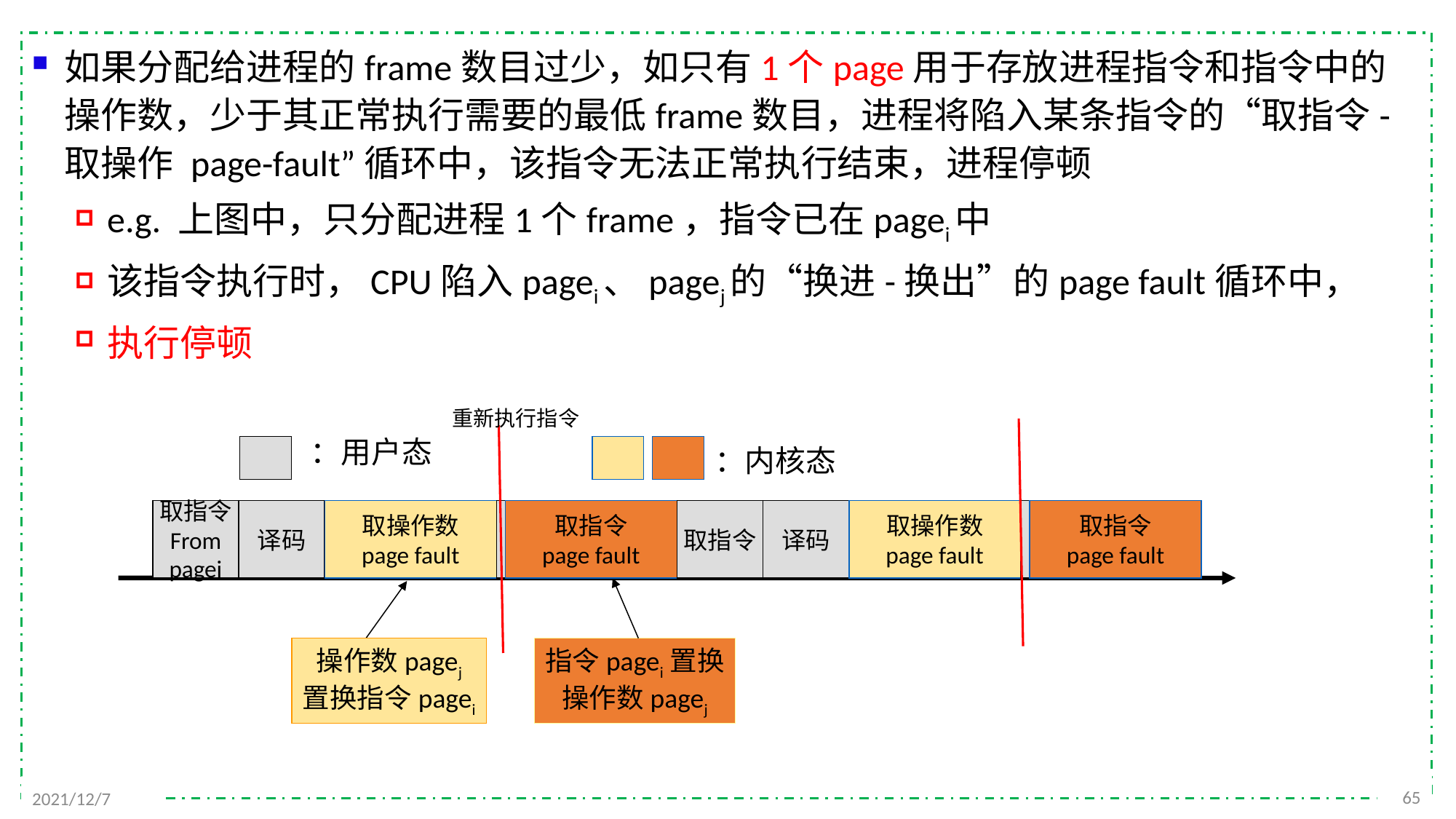

如果分配给进程的frame数目过少，如只有1个page用于存放进程指令和指令中的操作数，少于其正常执行需要的最低frame数目，进程将陷入某条指令的“取指令-取操作 page-fault”循环中，该指令无法正常执行结束，进程停顿
e.g. 上图中，只分配进程1个frame，指令已在pagei中
该指令执行时，CPU陷入pagei、pagej的“换进-换出”的page fault循环中，
执行停顿
重新执行指令
：用户态

：内核态
取指令
From
pagei
译码
取操作数
page fault

取指令
page fault
取指令
译码
取操作数
page fault

取指令
page fault

操作数pagej
置换指令pagei
指令pagei置换
操作数pagej
65
2021/12/7